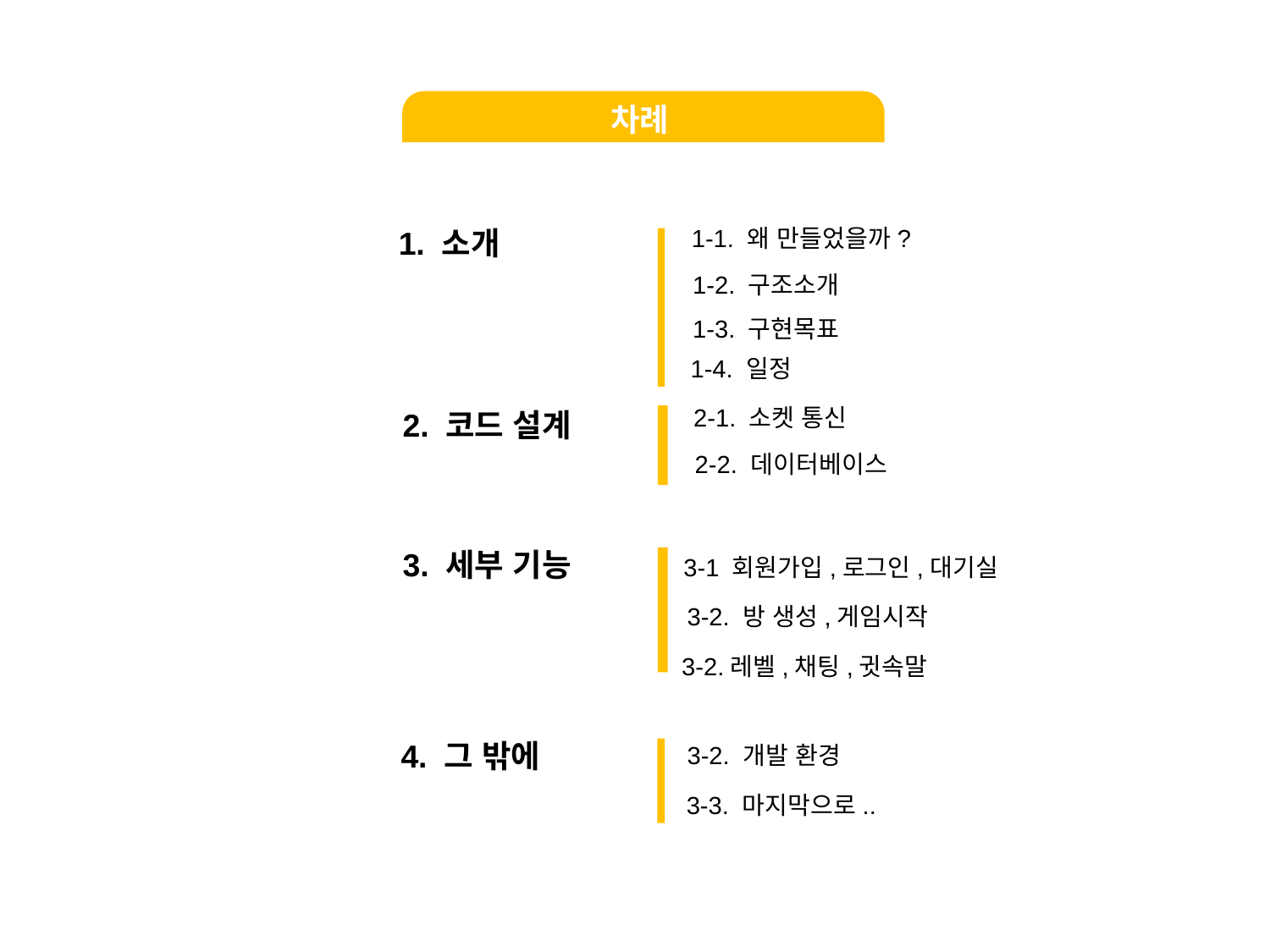

차례
1. 소개
1-1. 왜 만들었을까?

1-2. 구조소개
1-3. 구현목표
1-4. 일정
2-1. 소켓 통신
2. 코드 설계

2-2. 데이터베이스
3. 세부 기능
3-1 회원가입,로그인,대기실

3-2. 방 생성,게임시작
3-2.레벨,채팅,귓속말
4. 그 밖에
3-2. 개발 환경

3-3. 마지막으로..